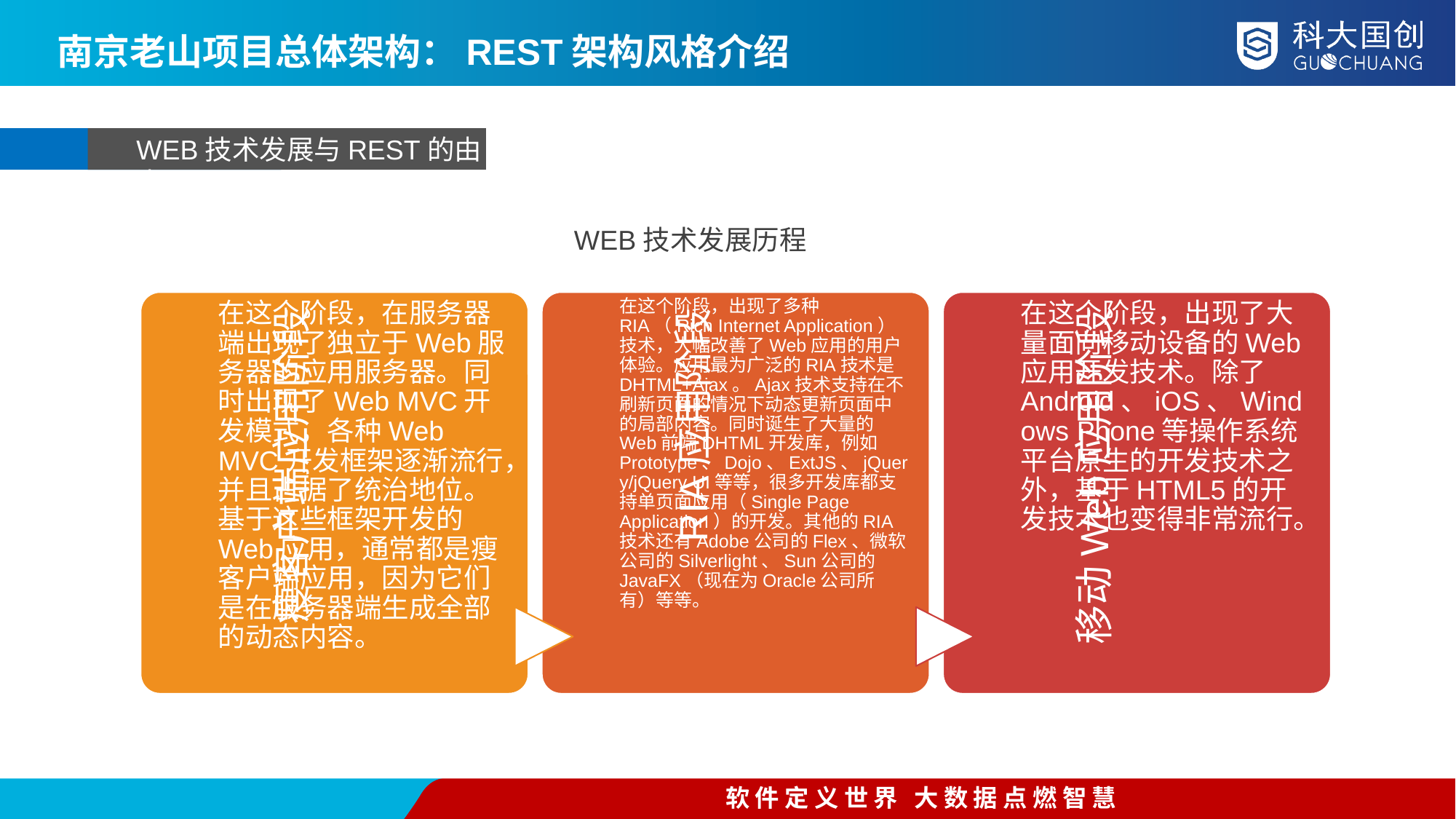

南京老山项目总体架构：REST架构风格介绍
WEB技术发展与REST的由来

WEB技术发展历程
瘦客户端应用阶段
在这个阶段，在服务器端出现了独立于Web服务器的应用服务器。同时出现了Web MVC开发模式，各种Web MVC开发框架逐渐流行，并且占据了统治地位。基于这些框架开发的Web应用，通常都是瘦客户端应用，因为它们是在服务器端生成全部的动态内容。
RIA应用阶段
在这个阶段，出现了多种RIA（Rich Internet Application）技术，大幅改善了Web应用的用户体验。应用最为广泛的RIA技术是DHTML+Ajax。Ajax技术支持在不刷新页面的情况下动态更新页面中的局部内容。同时诞生了大量的Web前端DHTML开发库，例如Prototype、Dojo、ExtJS、jQuery/jQuery UI等等，很多开发库都支持单页面应用（Single Page Application）的开发。其他的RIA技术还有Adobe公司的Flex、微软公司的Silverlight、Sun公司的JavaFX（现在为Oracle公司所有）等等。
移动Web应用阶段
在这个阶段，出现了大量面向移动设备的Web应用开发技术。除了Android、iOS、Windows Phone等操作系统平台原生的开发技术之外，基于HTML5的开发技术也变得非常流行。